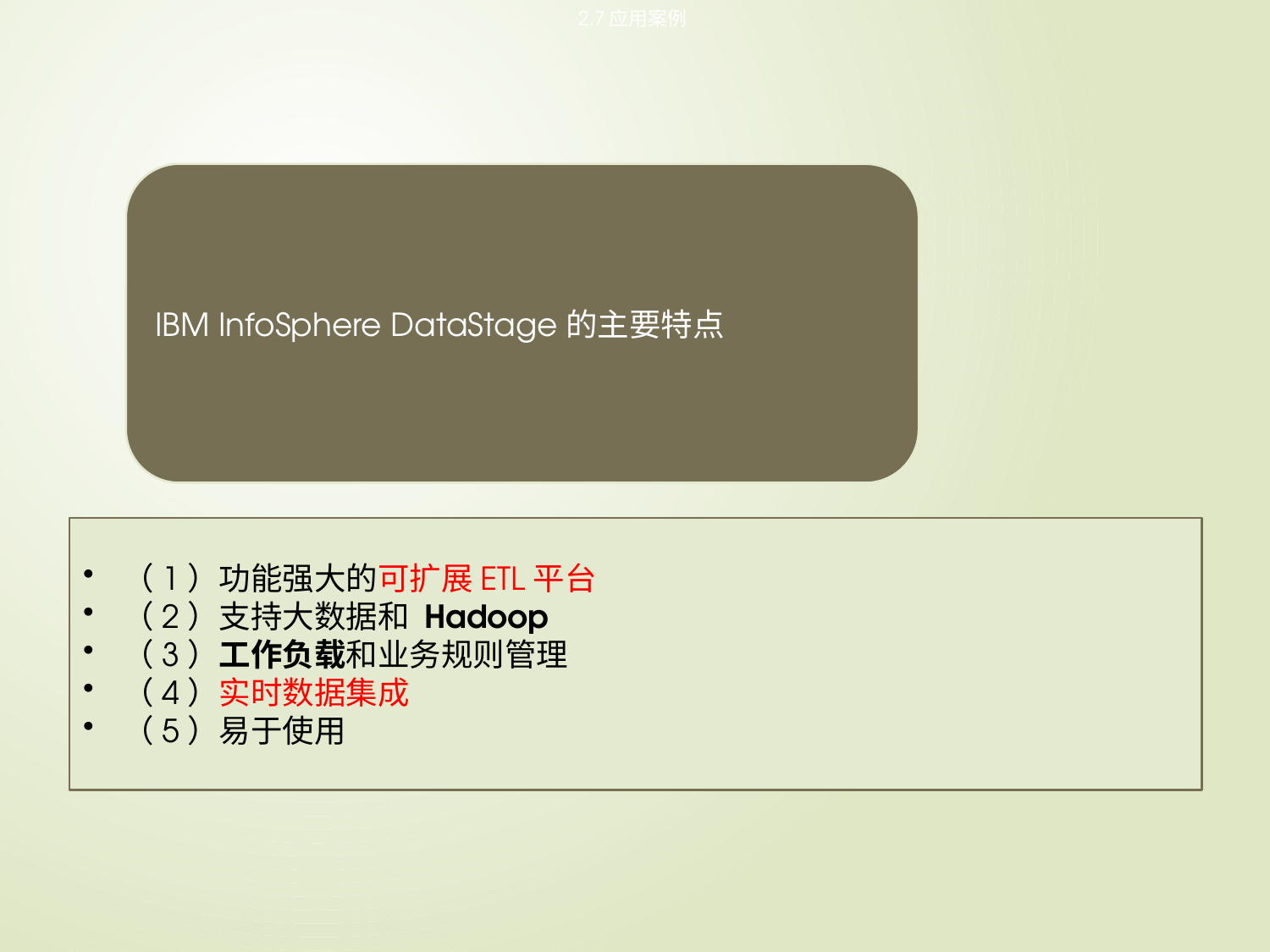

2.7应用案例
IBM InfoSphere DataStage的主要特点
（1）功能强大的可扩展ETL平台
（2）支持大数据和 Hadoop
（3）工作负载和业务规则管理
（4）实时数据集成
（5）易于使用